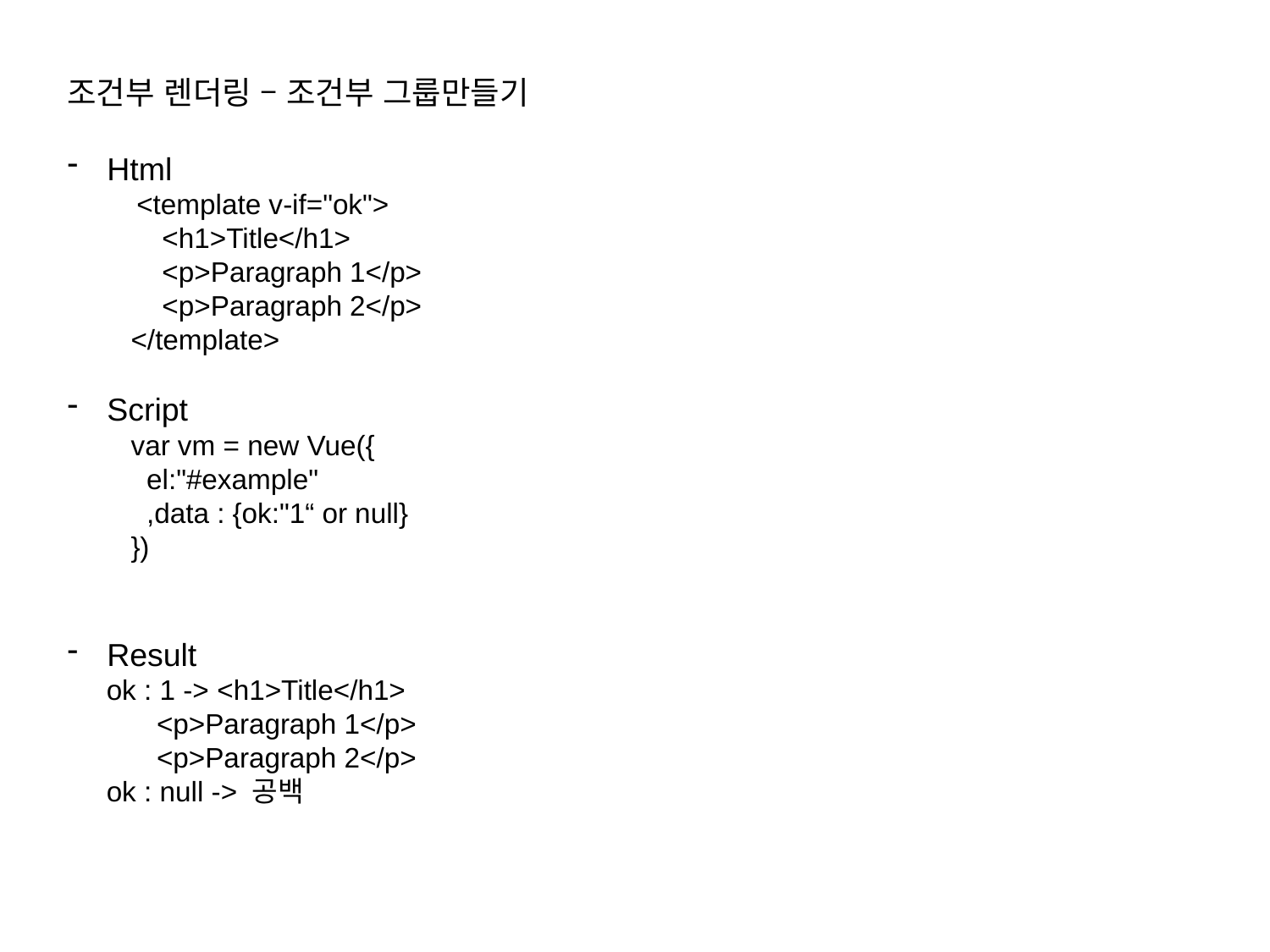

조건부 렌더링 – 조건부 그룹만들기

Html
 <template v-if="ok">
    <h1>Title</h1>
    <p>Paragraph 1</p>
    <p>Paragraph 2</p>
</template>

Script
var vm = new Vue({
  el:"#example"
  ,data : {ok:"1“ or null}
})

Result
     ok : 1 -> <h1>Title</h1>
	     <p>Paragraph 1</p>
	     <p>Paragraph 2</p>
     ok : null -> 공백